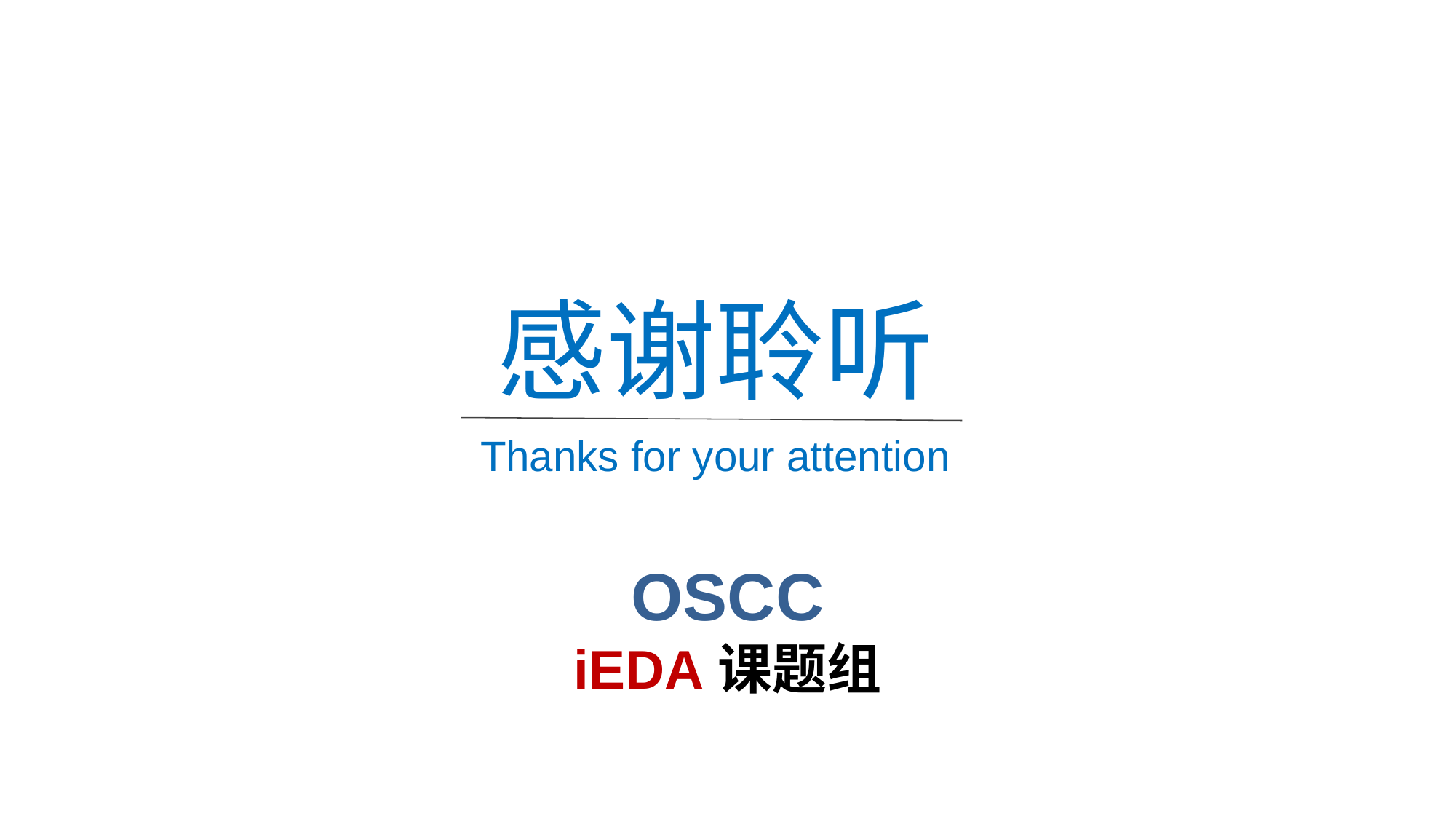

感谢聆听
Thanks for your attention
OSCC
iEDA课题组